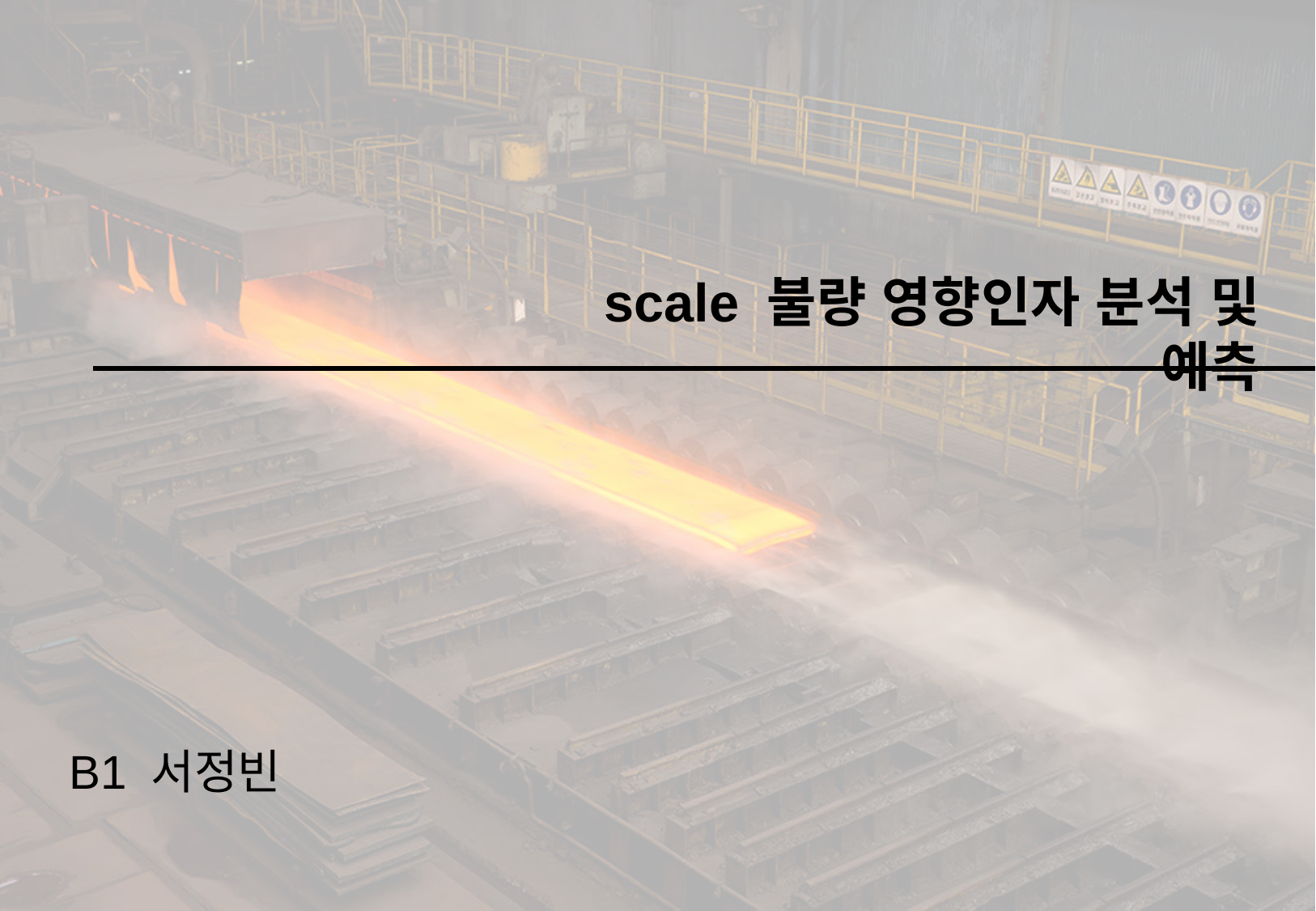

scale 불량 영향인자 분석 및 예측
B1 서정빈